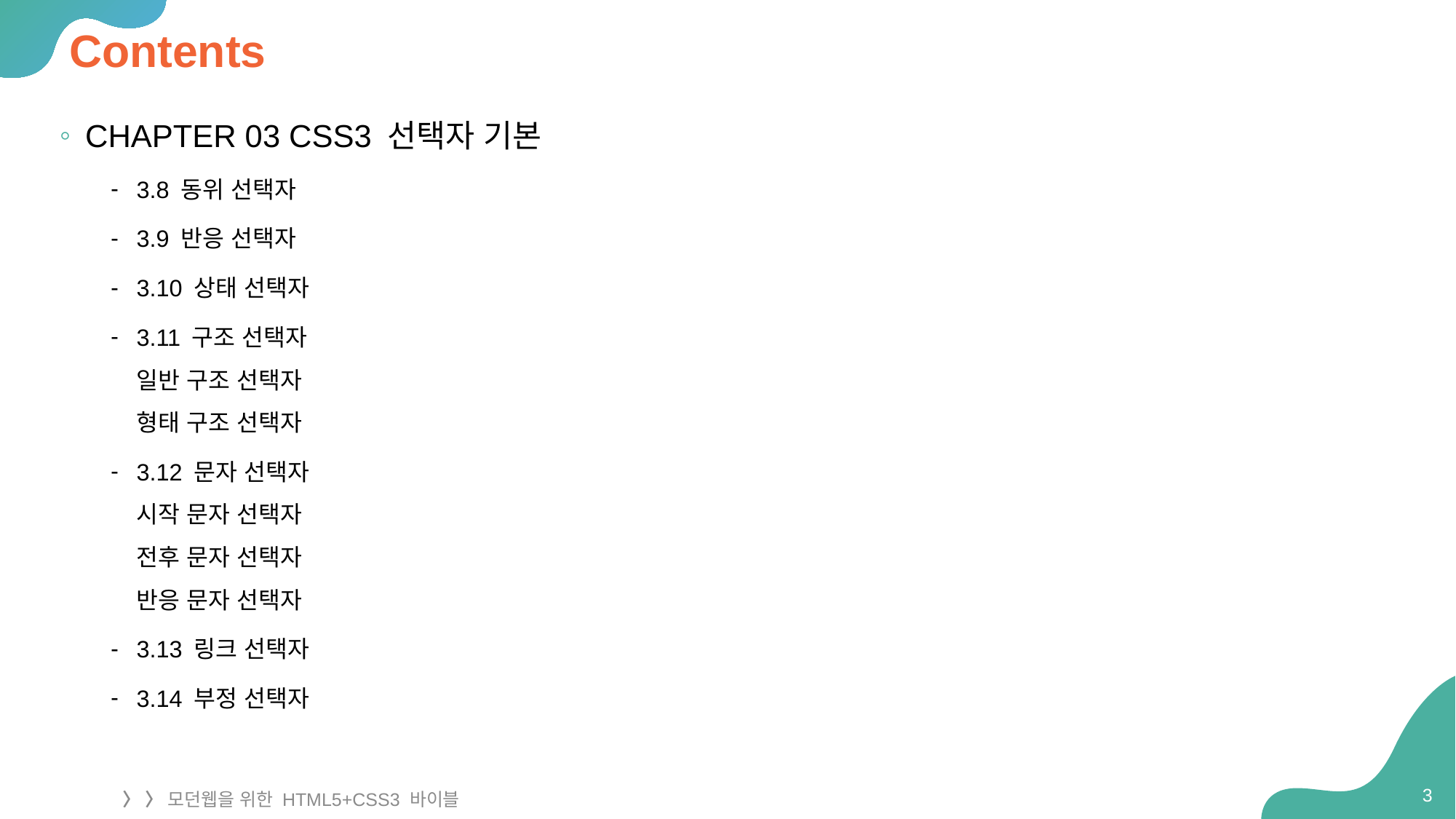

# Contents
CHAPTER 03 CSS3 선택자 기본
3.8 동위 선택자
3.9 반응 선택자
3.10 상태 선택자
3.11 구조 선택자
일반 구조 선택자
형태 구조 선택자
3.12 문자 선택자
시작 문자 선택자
전후 문자 선택자
반응 문자 선택자
3.13 링크 선택자
3.14 부정 선택자

3
〉 〉 모던웹을 위한 HTML5+CSS3 바이블